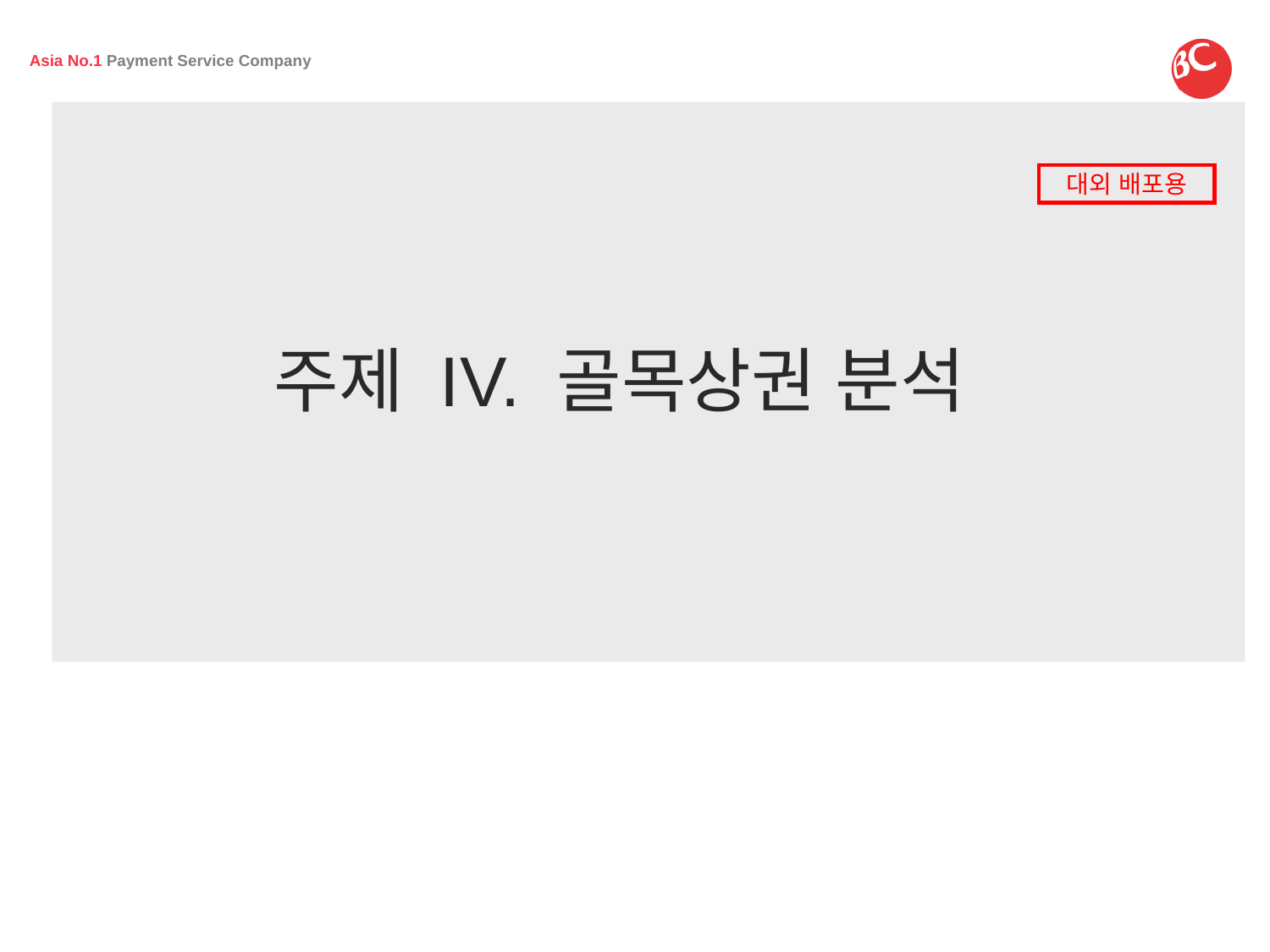

대외 배포용
# 주제 IV. 골목상권 분석